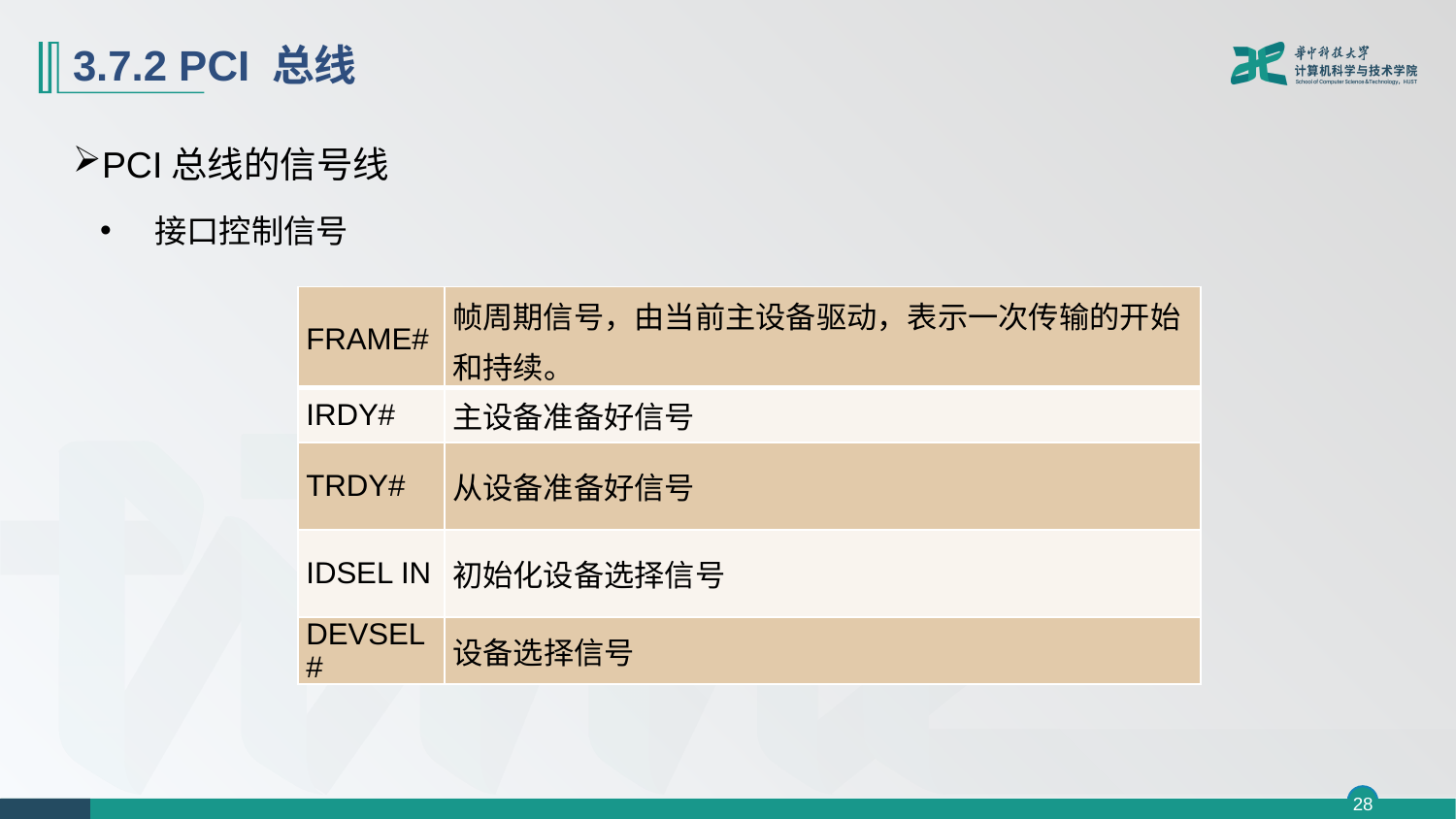

# 3.7.2 PCI 总线
PCI总线的信号线
接口控制信号

| FRAME# | 帧周期信号，由当前主设备驱动，表示一次传输的开始和持续。 |
| --- | --- |
| IRDY# | 主设备准备好信号 |
| TRDY# | 从设备准备好信号 |
| IDSEL IN | 初始化设备选择信号 |
| DEVSEL# | 设备选择信号 |